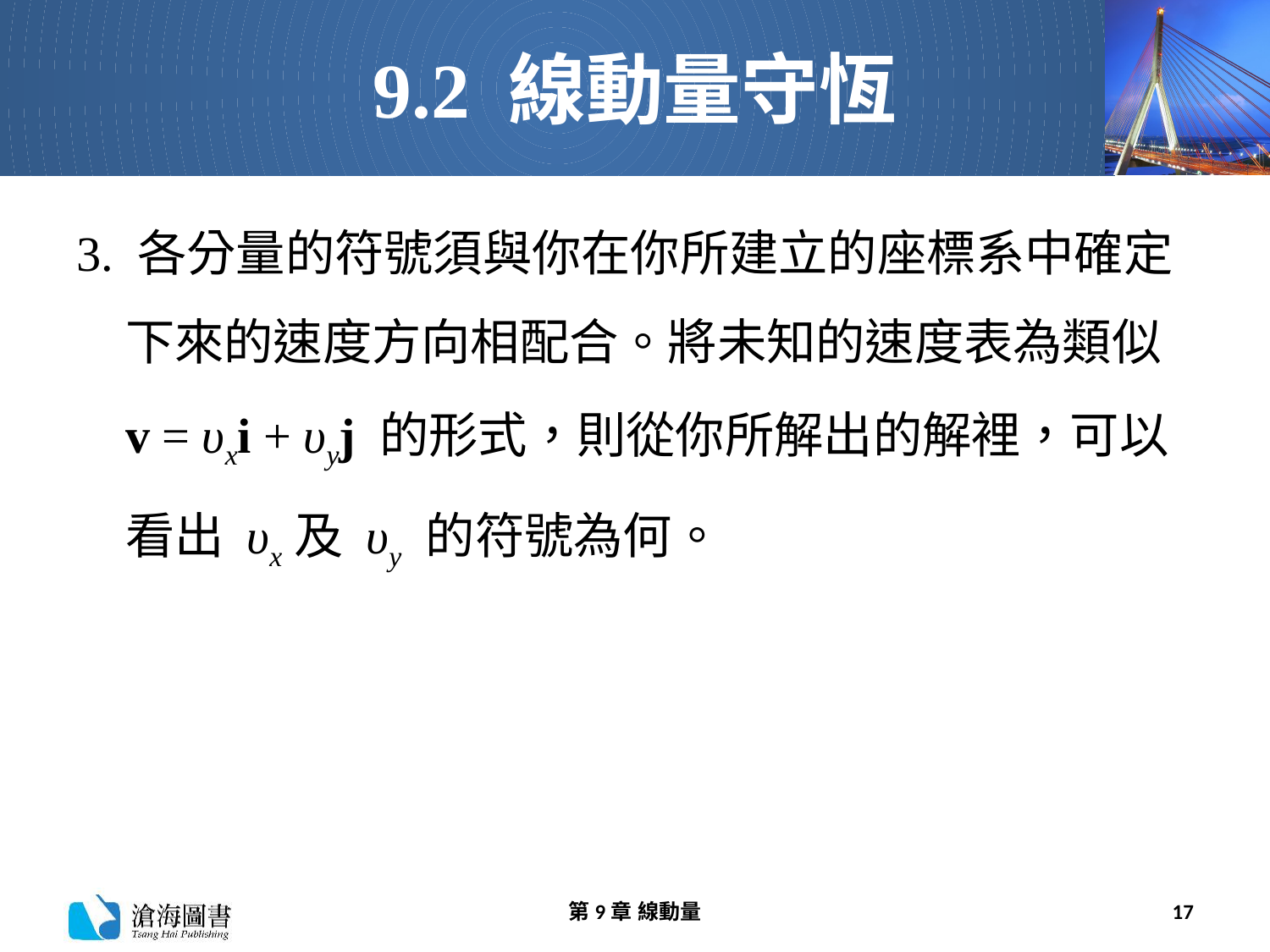

# 9.2 線動量守恆
3. 各分量的符號須與你在你所建立的座標系中確定下來的速度方向相配合。將未知的速度表為類似 v = υxi + υyj 的形式，則從你所解出的解裡，可以看出 υx及 υy 的符號為何。

第9章 線動量
17